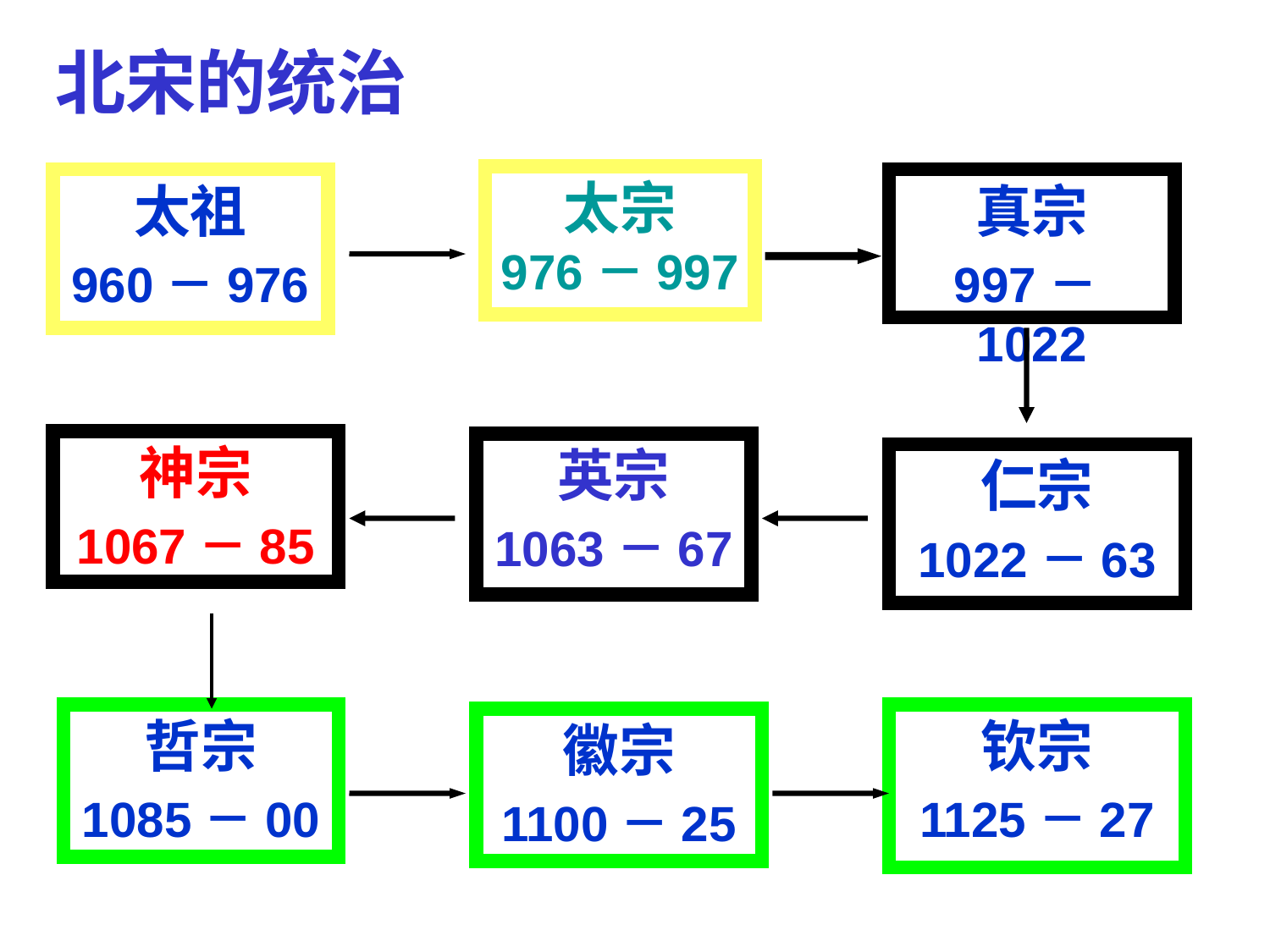

| 北宋的统治 |
| --- |
太宗
976－997
太祖
960－976

真宗
997－1022

神宗
1067－85

英宗
1063－67
仁宗
1022－63

哲宗
1085－00

钦宗
1125－27

徽宗
1100－25